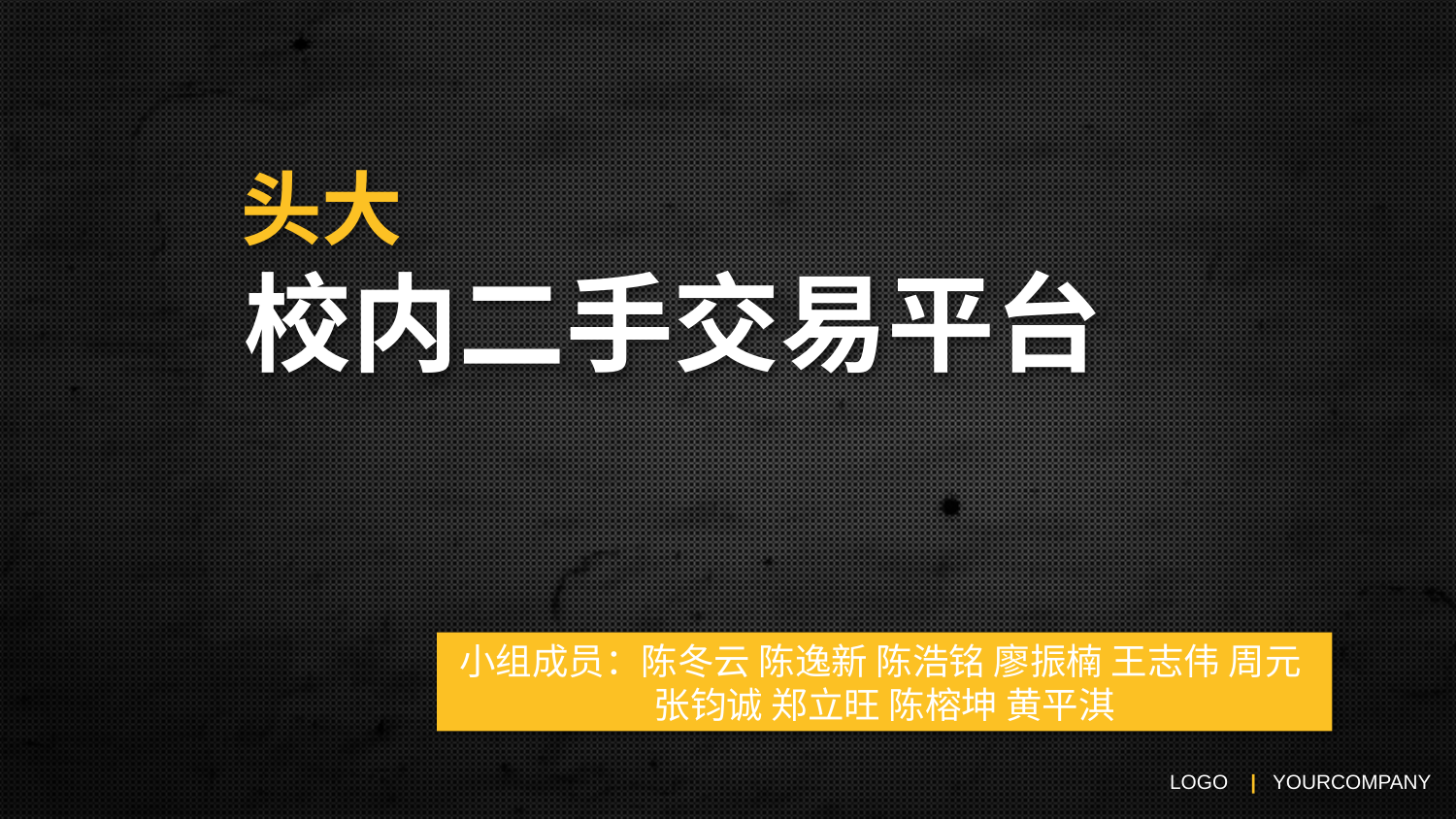

头大
校内二手交易平台
小组成员：陈冬云 陈逸新 陈浩铭 廖振楠 王志伟 周元
张钧诚 郑立旺 陈榕坤 黄平淇
LOGO    |   YOURCOMPANY